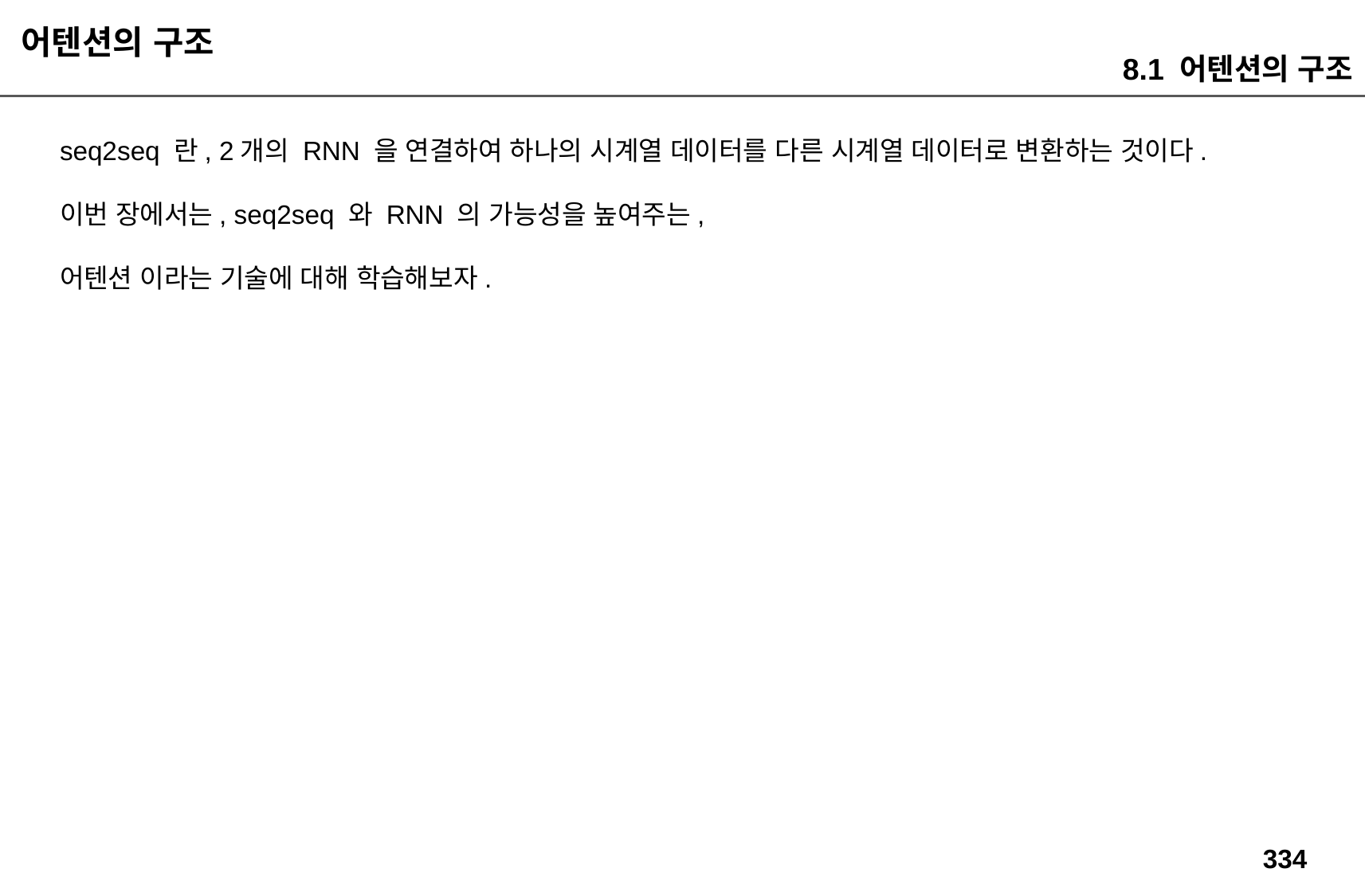

어텐션의 구조
8.1 어텐션의 구조
seq2seq 란, 2개의 RNN 을 연결하여 하나의 시계열 데이터를 다른 시계열 데이터로 변환하는 것이다.

이번 장에서는, seq2seq 와 RNN 의 가능성을 높여주는,

어텐션 이라는 기술에 대해 학습해보자.